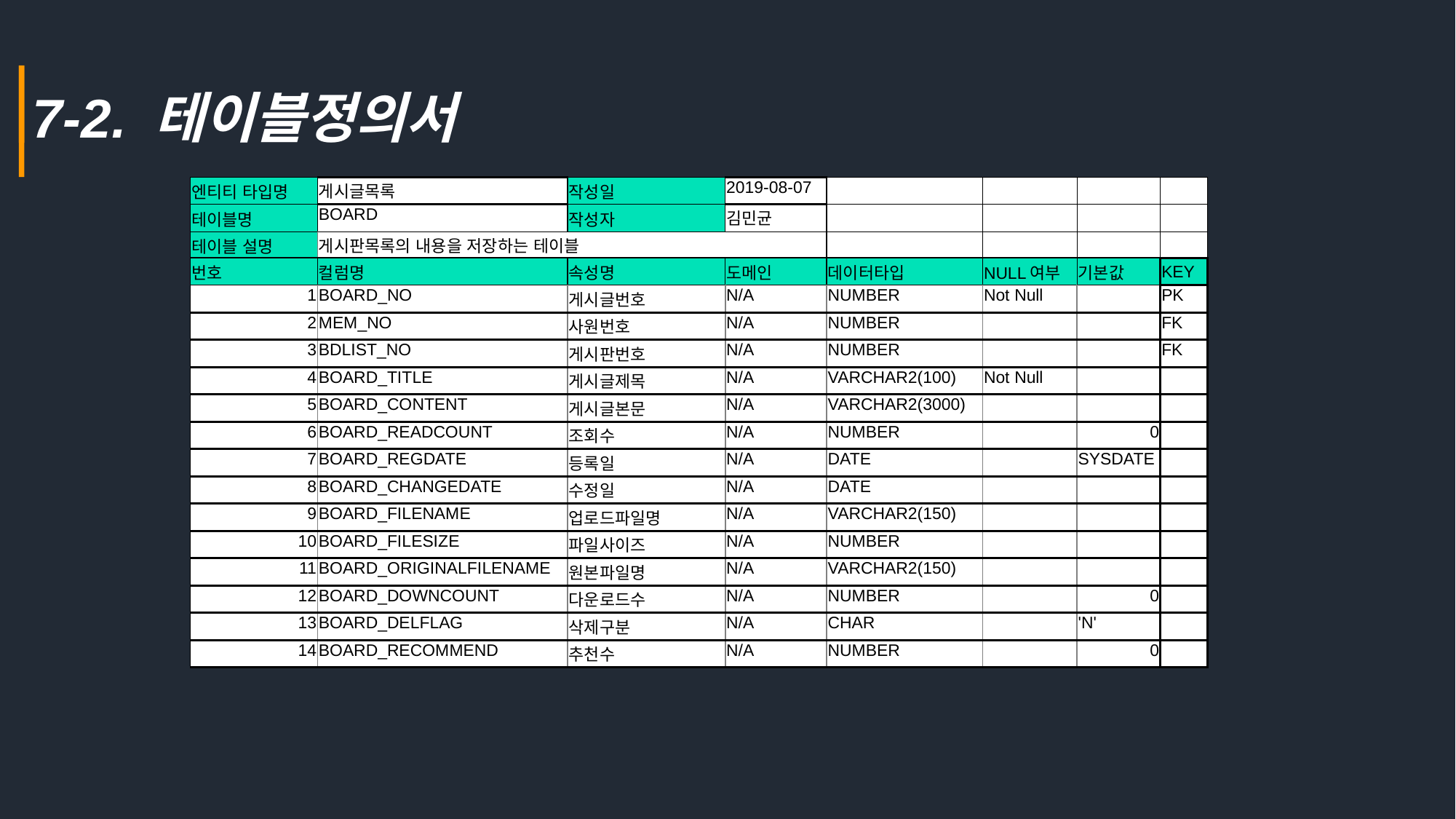

7-2. 테이블정의서

| 엔티티 타입명 | 게시글목록 | 작성일 | 2019-08-07 |  |  |  |  |
| --- | --- | --- | --- | --- | --- | --- | --- |
| 테이블명 | BOARD | 작성자 | 김민균 |  |  |  |  |
| 테이블 설명 | 게시판목록의 내용을 저장하는 테이블 |  |  |  |  |  |  |
| 번호 | 컬럼명 | 속성명 | 도메인 | 데이터타입 | NULL여부 | 기본값 | KEY |
| 1 | BOARD\_NO | 게시글번호 | N/A | NUMBER | Not Null |  | PK |
| 2 | MEM\_NO | 사원번호 | N/A | NUMBER |  |  | FK |
| 3 | BDLIST\_NO | 게시판번호 | N/A | NUMBER |  |  | FK |
| 4 | BOARD\_TITLE | 게시글제목 | N/A | VARCHAR2(100) | Not Null |  |  |
| 5 | BOARD\_CONTENT | 게시글본문 | N/A | VARCHAR2(3000) |  |  |  |
| 6 | BOARD\_READCOUNT | 조회수 | N/A | NUMBER |  | 0 |  |
| 7 | BOARD\_REGDATE | 등록일 | N/A | DATE |  | SYSDATE |  |
| 8 | BOARD\_CHANGEDATE | 수정일 | N/A | DATE |  |  |  |
| 9 | BOARD\_FILENAME | 업로드파일명 | N/A | VARCHAR2(150) |  |  |  |
| 10 | BOARD\_FILESIZE | 파일사이즈 | N/A | NUMBER |  |  |  |
| 11 | BOARD\_ORIGINALFILENAME | 원본파일명 | N/A | VARCHAR2(150) |  |  |  |
| 12 | BOARD\_DOWNCOUNT | 다운로드수 | N/A | NUMBER |  | 0 |  |
| 13 | BOARD\_DELFLAG | 삭제구분 | N/A | CHAR |  | 'N' |  |
| 14 | BOARD\_RECOMMEND | 추천수 | N/A | NUMBER |  | 0 |  |